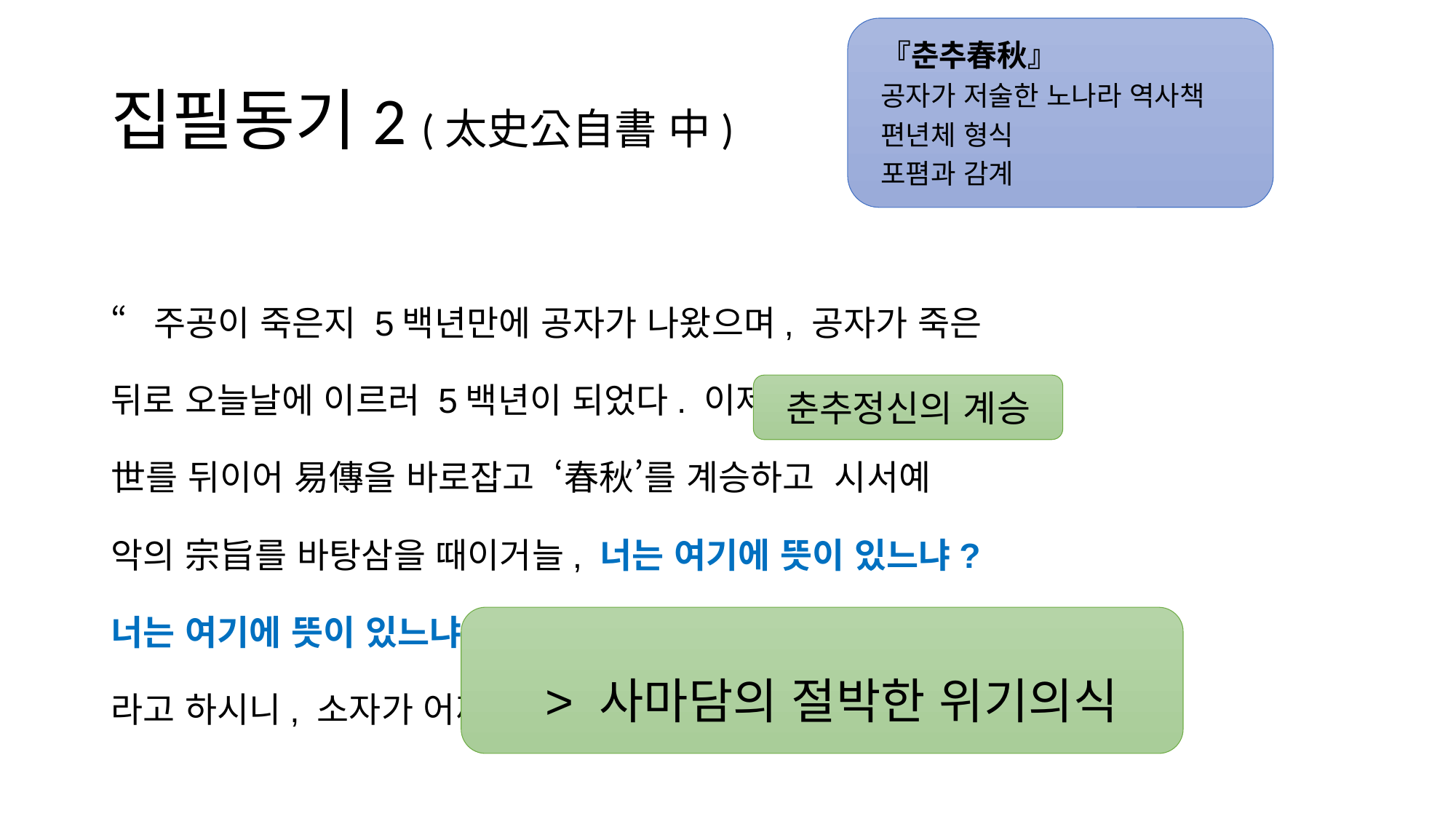

『춘추春秋』
공자가 저술한 노나라 역사책
편년체 형식
포폄과 감계
# 집필동기2 (太史公自書 中)

“주공이 죽은지 5백년만에 공자가 나왔으며, 공자가 죽은
뒤로 오늘날에 이르러 5백년이 되었다. 이제 바야흐로 明
世를 뒤이어 易傳을 바로잡고  ‘春秋’를 계승하고  시서예
악의 宗旨를 바탕삼을 때이거늘, 너는 여기에 뜻이 있느냐?
너는 여기에 뜻이 있느냐?”
라고 하시니, 소자가 어찌 감히 마다하리오!
춘추정신의 계승
 > 사마담의 절박한 위기의식